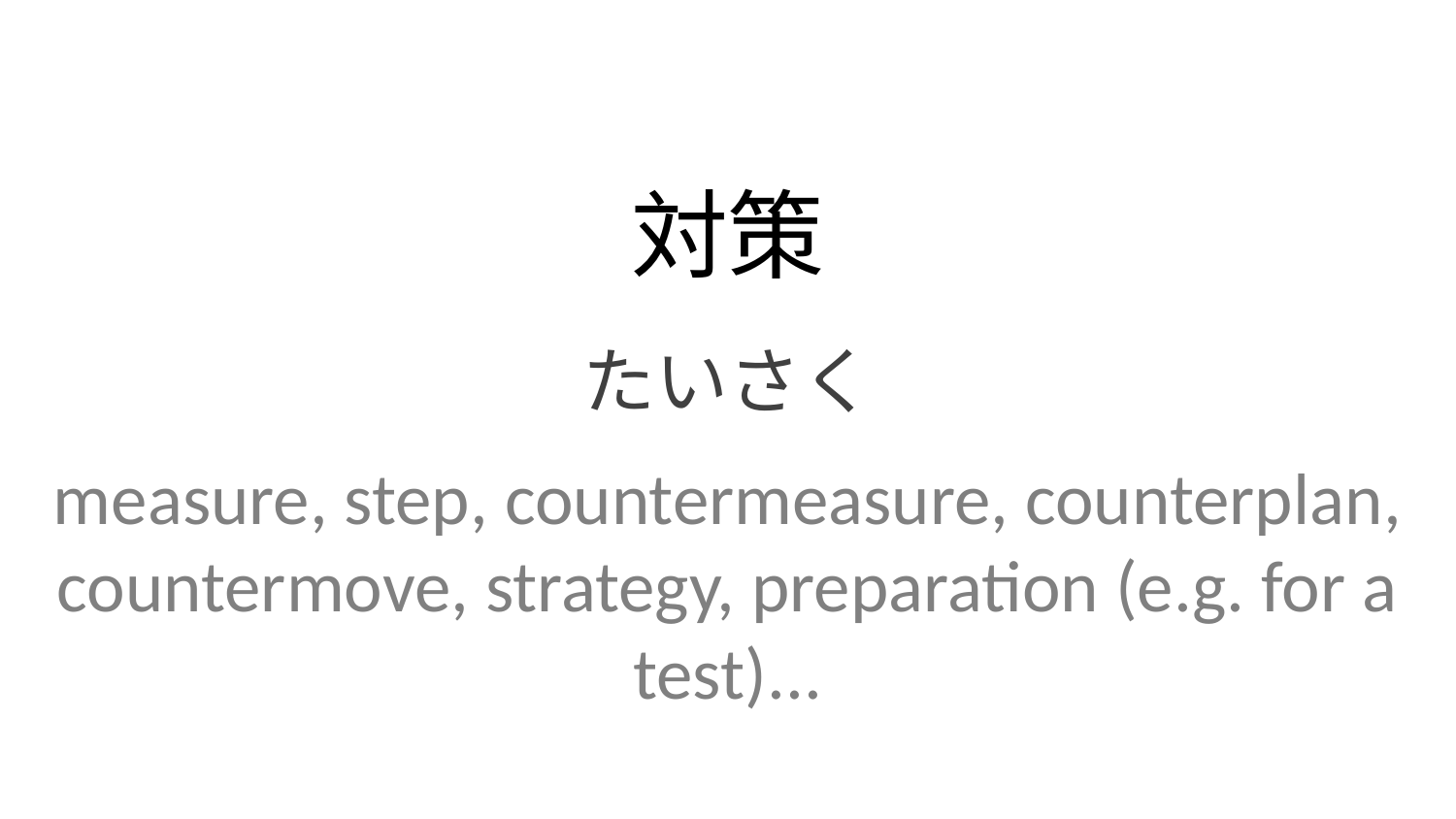

対策

たいさく
measure, step, countermeasure, counterplan, countermove, strategy, preparation (e.g. for a test)...